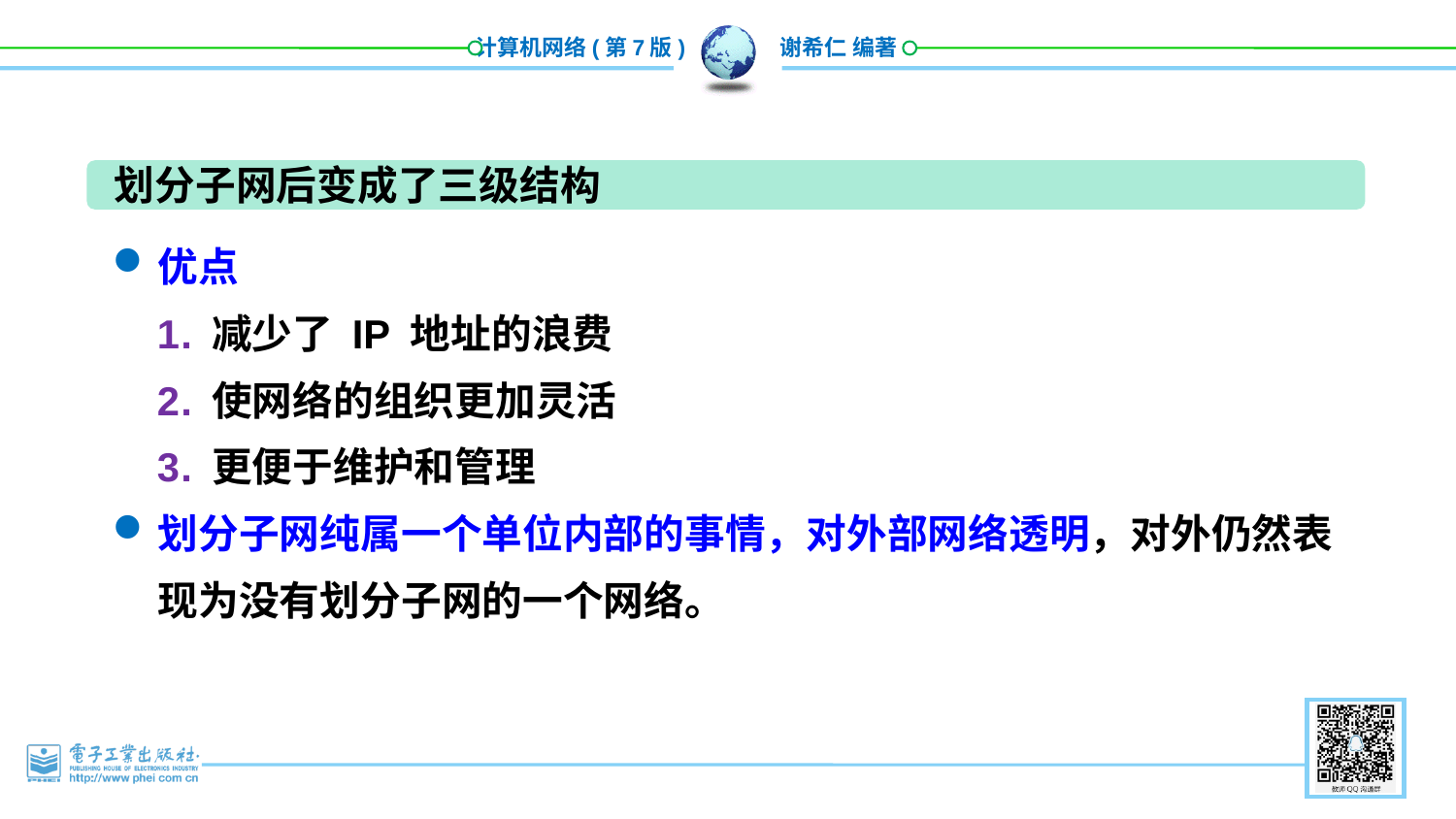

划分子网后变成了三级结构

优点
减少了 IP 地址的浪费
使网络的组织更加灵活
更便于维护和管理
划分子网纯属一个单位内部的事情，对外部网络透明，对外仍然表现为没有划分子网的一个网络。